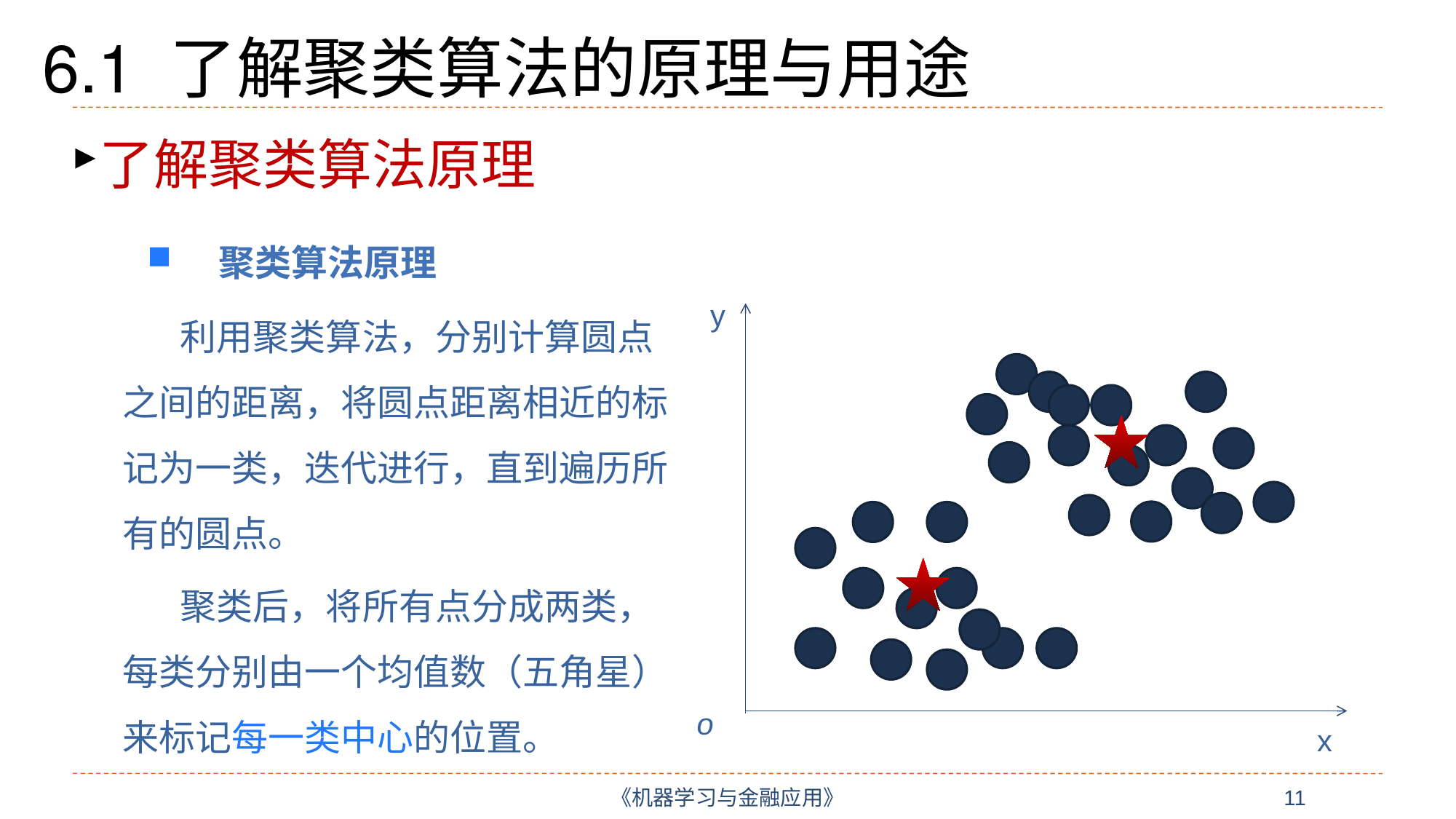

# 6.1 了解聚类算法的原理与用途
了解聚类算法原理

 聚类算法原理
y
      利用聚类算法，分别计算圆点之间的距离，将圆点距离相近的标记为一类，迭代进行，直到遍历所有的圆点。
      聚类后，将所有点分成两类，每类分别由一个均值数（五角星）来标记每一类中心的位置。

o
x